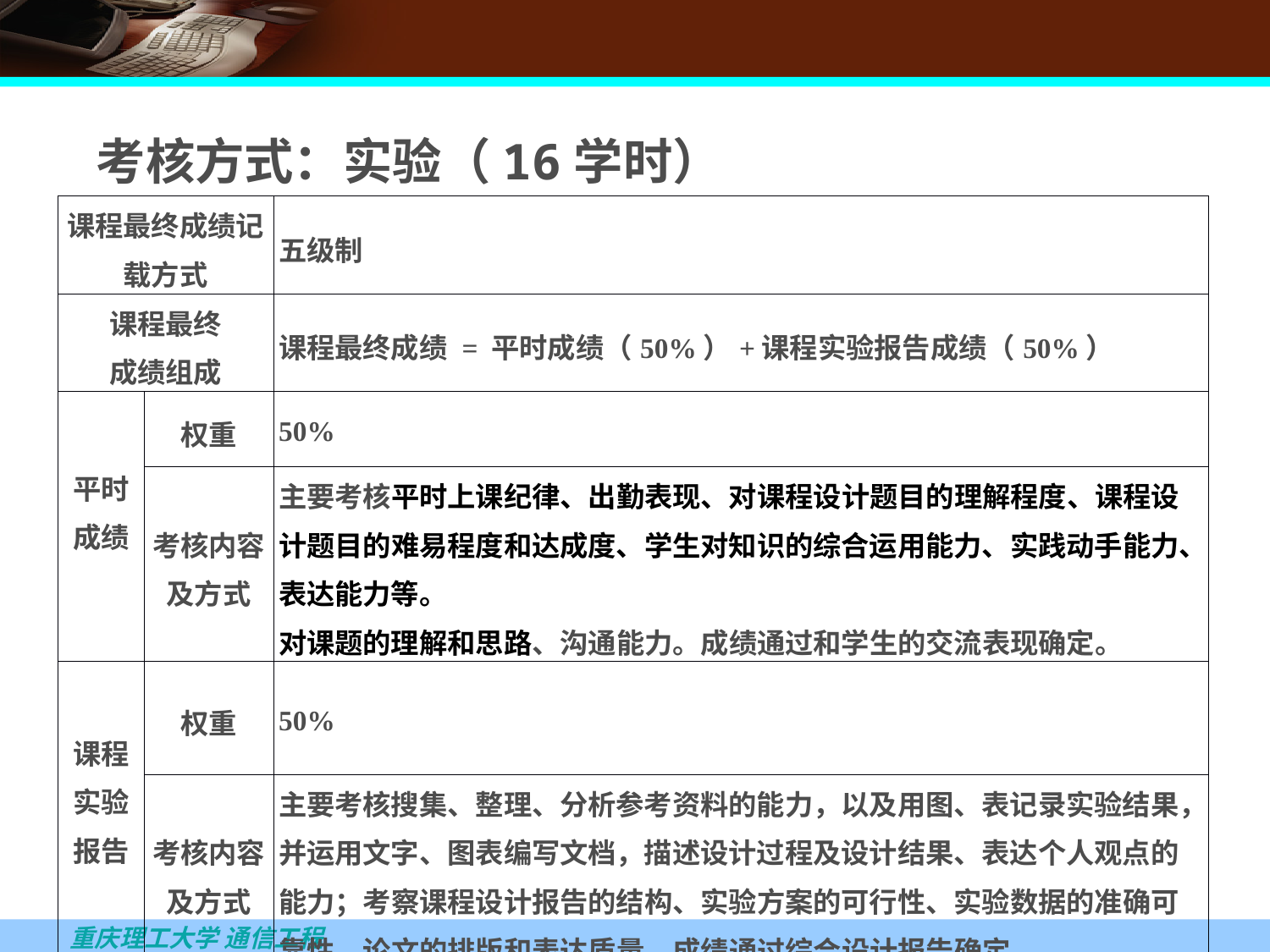

考核方式：实验（16学时）
| 课程最终成绩记载方式 |  | 五级制 |  |  |
| --- | --- | --- | --- | --- |
| 课程最终 成绩组成 |  | 课程最终成绩 = 平时成绩（50%）+课程实验报告成绩（50%） |  |  |
| 平时成绩 | 权重 | 50% |  |  |
|  | 考核内容及方式 | 主要考核平时上课纪律、出勤表现、对课程设计题目的理解程度、课程设计题目的难易程度和达成度、学生对知识的综合运用能力、实践动手能力、表达能力等。 对课题的理解和思路、沟通能力。成绩通过和学生的交流表现确定。 |  |  |
| 课程实验报告 | 权重 | 50% |  |  |
|  | 考核内容及方式 | 主要考核搜集、整理、分析参考资料的能力，以及用图、表记录实验结果，并运用文字、图表编写文档，描述设计过程及设计结果、表达个人观点的能力；考察课程设计报告的结构、实验方案的可行性、实验数据的准确可靠性、论文的排版和表达质量。成绩通过综合设计报告确定。 |  |  |
| 是否设置补考 |  | 否 | 考核方式 | 考查 |